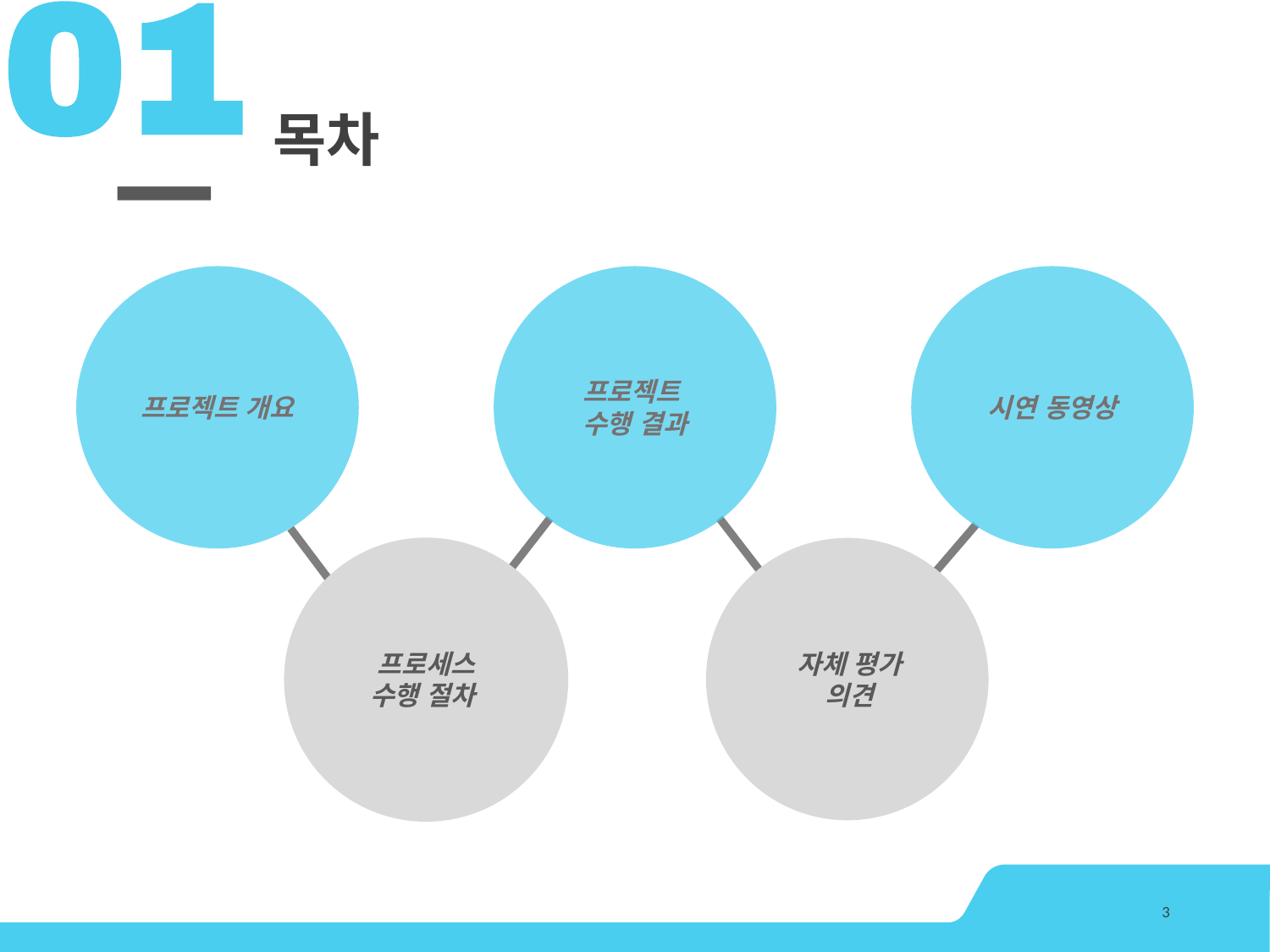

01
# 목차

프로젝트
수행 결과
프로젝트 개요
시연 동영상

프로세스 수행 절차
자체 평가 의견
3